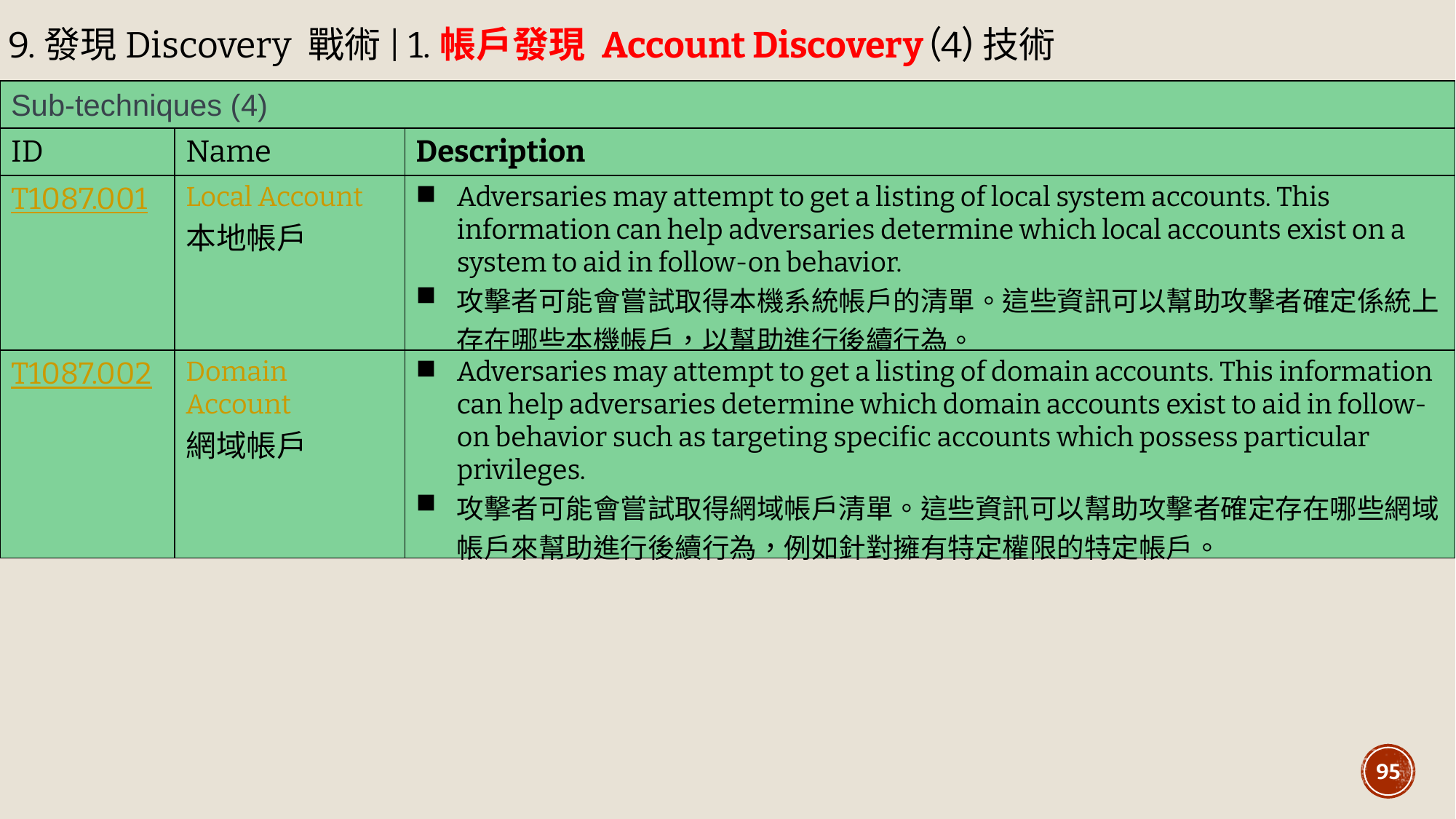

9.發現Discovery 戰術| 1.帳戶發現 Account Discovery (4)技術
| Sub-techniques (4) |  |  |
| --- | --- | --- |
| ID | Name | Description |
| T1087.001 | Local Account 本地帳戶 | Adversaries may attempt to get a listing of local system accounts. This information can help adversaries determine which local accounts exist on a system to aid in follow-on behavior. 攻擊者可能會嘗試取得本機系統帳戶的清單。這些資訊可以幫助攻擊者確定係統上存在哪些本機帳戶，以幫助進行後續行為。 |
| T1087.002 | Domain Account 網域帳戶 | Adversaries may attempt to get a listing of domain accounts. This information can help adversaries determine which domain accounts exist to aid in follow-on behavior such as targeting specific accounts which possess particular privileges. 攻擊者可能會嘗試取得網域帳戶清單。這些資訊可以幫助攻擊者確定存在哪些網域帳戶來幫助進行後續行為，例如針對擁有特定權限的特定帳戶。 |

95